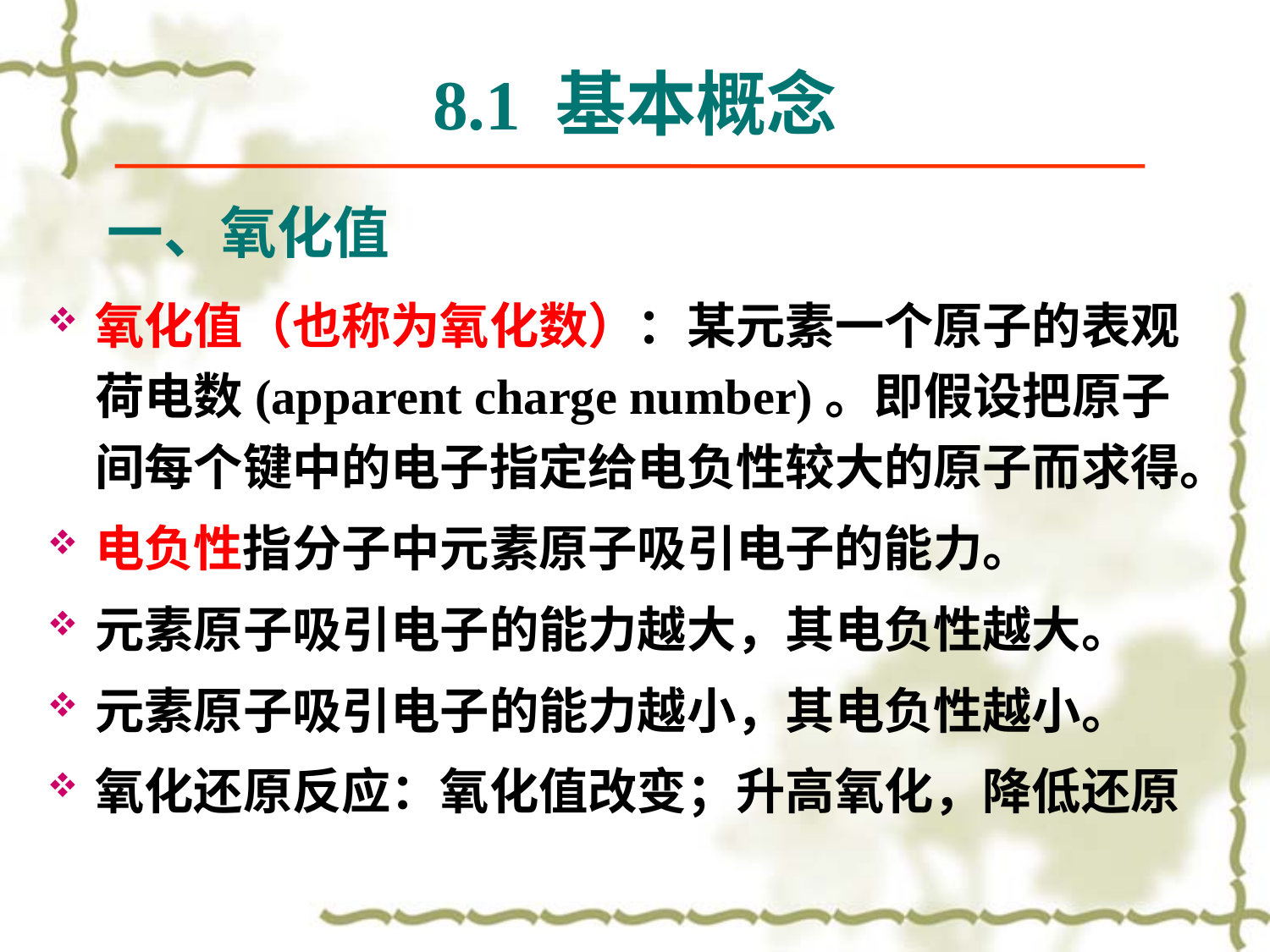

# 8.1 基本概念

一、氧化值
氧化值（也称为氧化数）：某元素一个原子的表观荷电数(apparent charge number)。即假设把原子间每个键中的电子指定给电负性较大的原子而求得。
电负性指分子中元素原子吸引电子的能力。
元素原子吸引电子的能力越大，其电负性越大。
元素原子吸引电子的能力越小，其电负性越小。
氧化还原反应：氧化值改变；升高氧化，降低还原